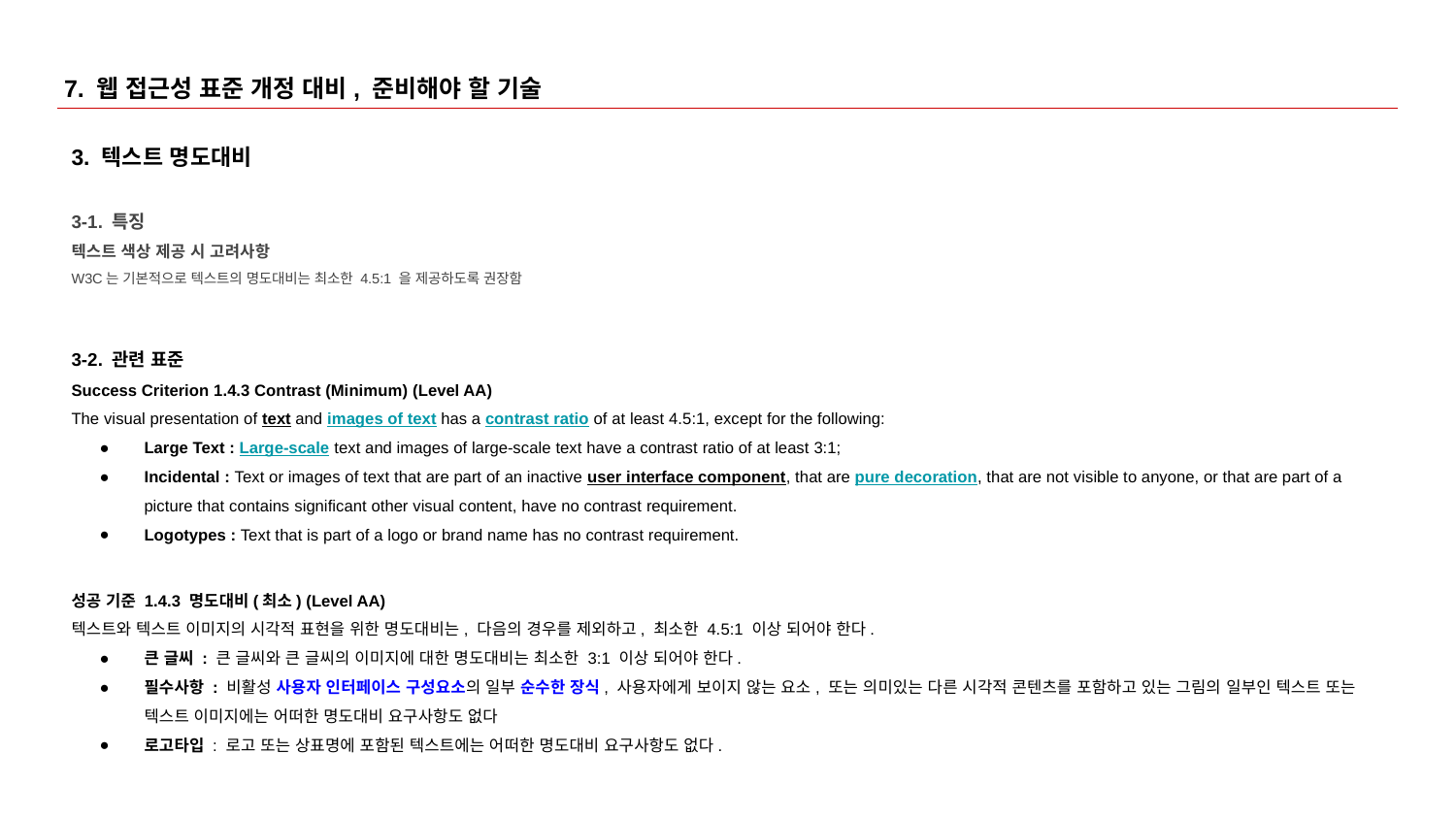

# 7. 웹 접근성 표준 개정 대비, 준비해야 할 기술
3. 텍스트 명도대비

3-1. 특징
텍스트 색상 제공 시 고려사항
W3C는 기본적으로 텍스트의 명도대비는 최소한 4.5:1 을 제공하도록 권장함

3-2. 관련 표준
Success Criterion 1.4.3 Contrast (Minimum) (Level AA)
The visual presentation of text and images of text has a contrast ratio of at least 4.5:1, except for the following:
Large Text : Large-scale text and images of large-scale text have a contrast ratio of at least 3:1;
Incidental : Text or images of text that are part of an inactive user interface component, that are pure decoration, that are not visible to anyone, or that are part of a picture that contains significant other visual content, have no contrast requirement.
Logotypes : Text that is part of a logo or brand name has no contrast requirement.

성공 기준 1.4.3 명도대비(최소) (Level AA)
텍스트와 텍스트 이미지의 시각적 표현을 위한 명도대비는, 다음의 경우를 제외하고, 최소한 4.5:1 이상 되어야 한다.
큰 글씨 : 큰 글씨와 큰 글씨의 이미지에 대한 명도대비는 최소한 3:1 이상 되어야 한다.
필수사항 : 비활성 사용자 인터페이스 구성요소의 일부 순수한 장식, 사용자에게 보이지 않는 요소, 또는 의미있는 다른 시각적 콘텐츠를 포함하고 있는 그림의 일부인 텍스트 또는 텍스트 이미지에는 어떠한 명도대비 요구사항도 없다
로고타입 : 로고 또는 상표명에 포함된 텍스트에는 어떠한 명도대비 요구사항도 없다.